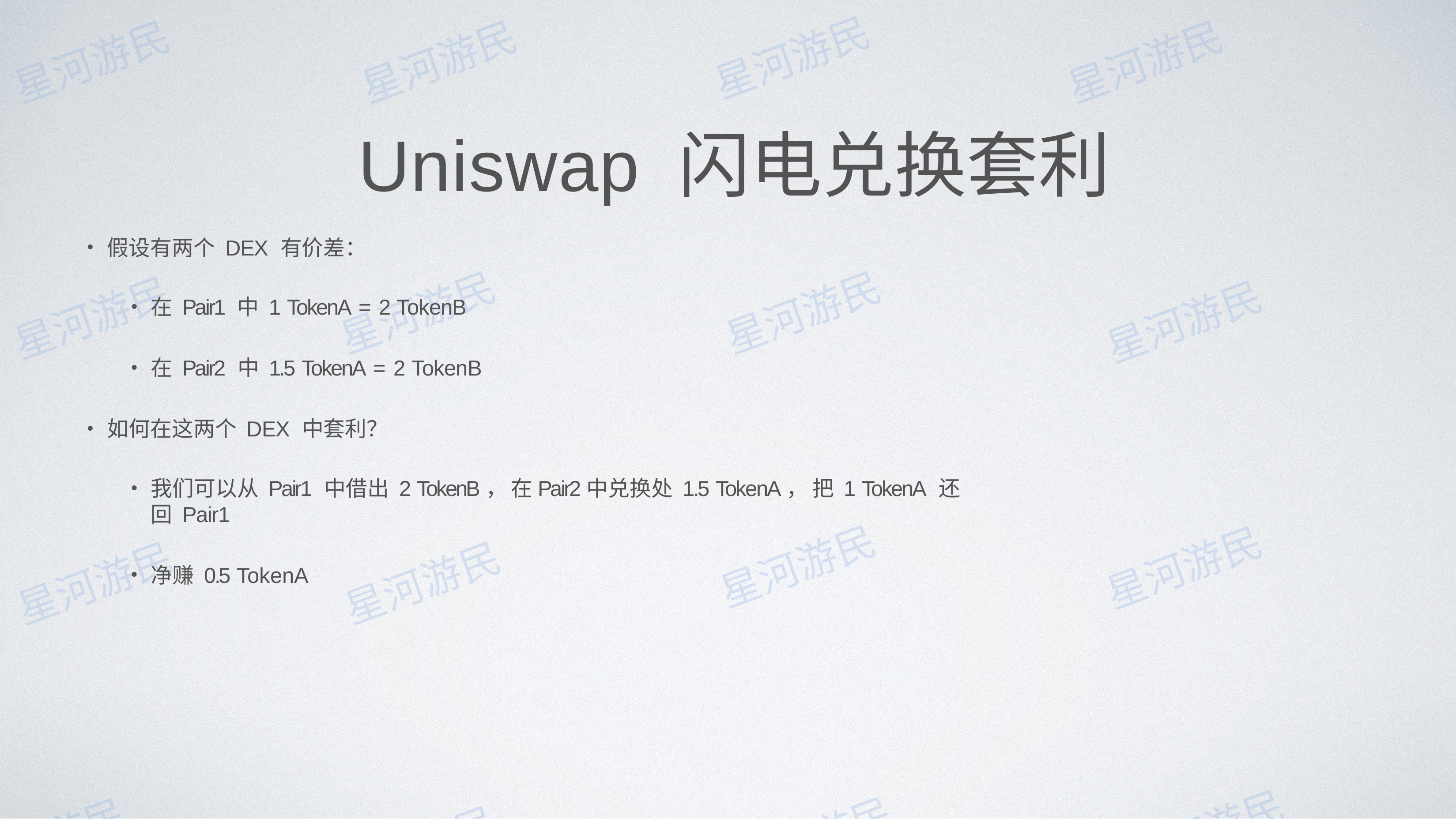

# Uniswap 闪电兑换套利
假设有两个 DEX 有价差：
在 Pair1 中 1 TokenA = 2 TokenB

在 Pair2 中 1.5 TokenA = 2 TokenB

如何在这两个 DEX 中套利？
我们可以从 Pair1 中借出 2 TokenB， 在Pair2中兑换处 1.5 TokenA， 把 1 TokenA 还回 Pair1

净赚 0.5 TokenA